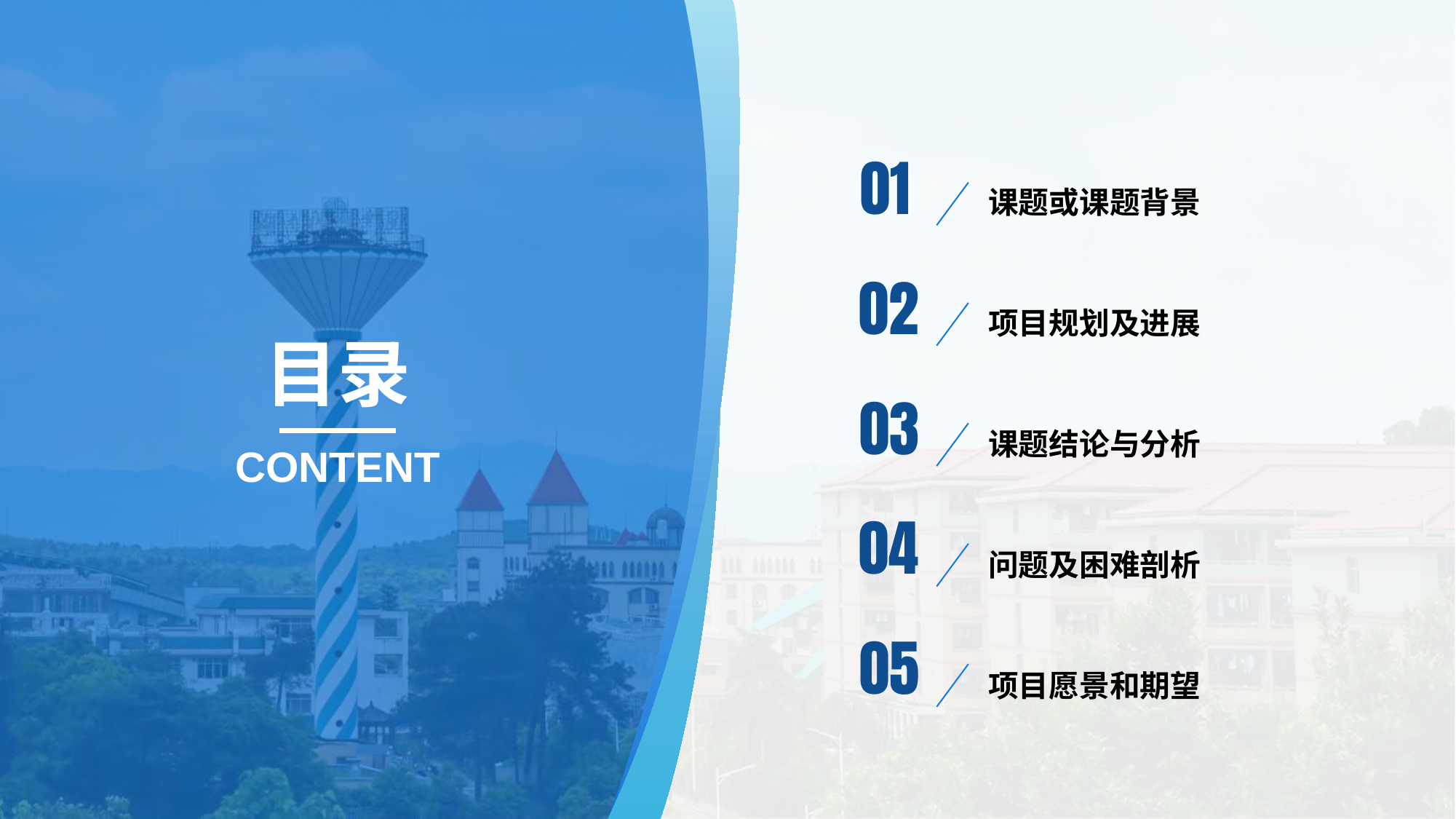

课题或课题背景
项目规划及进展
课题结论与分析
问题及困难剖析
项目愿景和期望